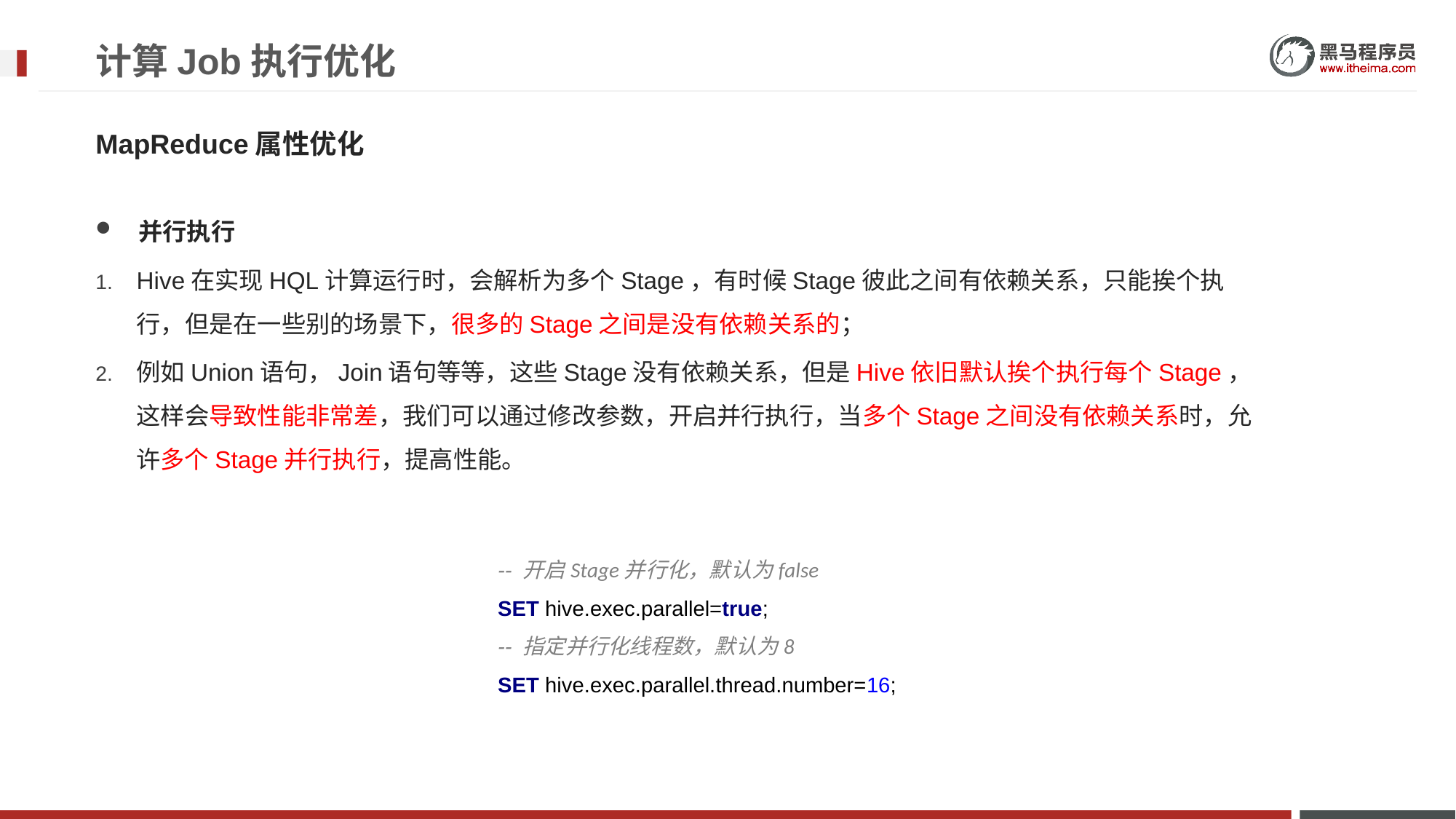

# 计算Job执行优化
MapReduce属性优化
并行执行
Hive在实现HQL计算运行时，会解析为多个Stage，有时候Stage彼此之间有依赖关系，只能挨个执行，但是在一些别的场景下，很多的Stage之间是没有依赖关系的；
例如Union语句，Join语句等等，这些Stage没有依赖关系，但是Hive依旧默认挨个执行每个Stage，这样会导致性能非常差，我们可以通过修改参数，开启并行执行，当多个Stage之间没有依赖关系时，允许多个Stage并行执行，提高性能。

-- 开启Stage并行化，默认为false
SET hive.exec.parallel=true;
-- 指定并行化线程数，默认为8
SET hive.exec.parallel.thread.number=16;